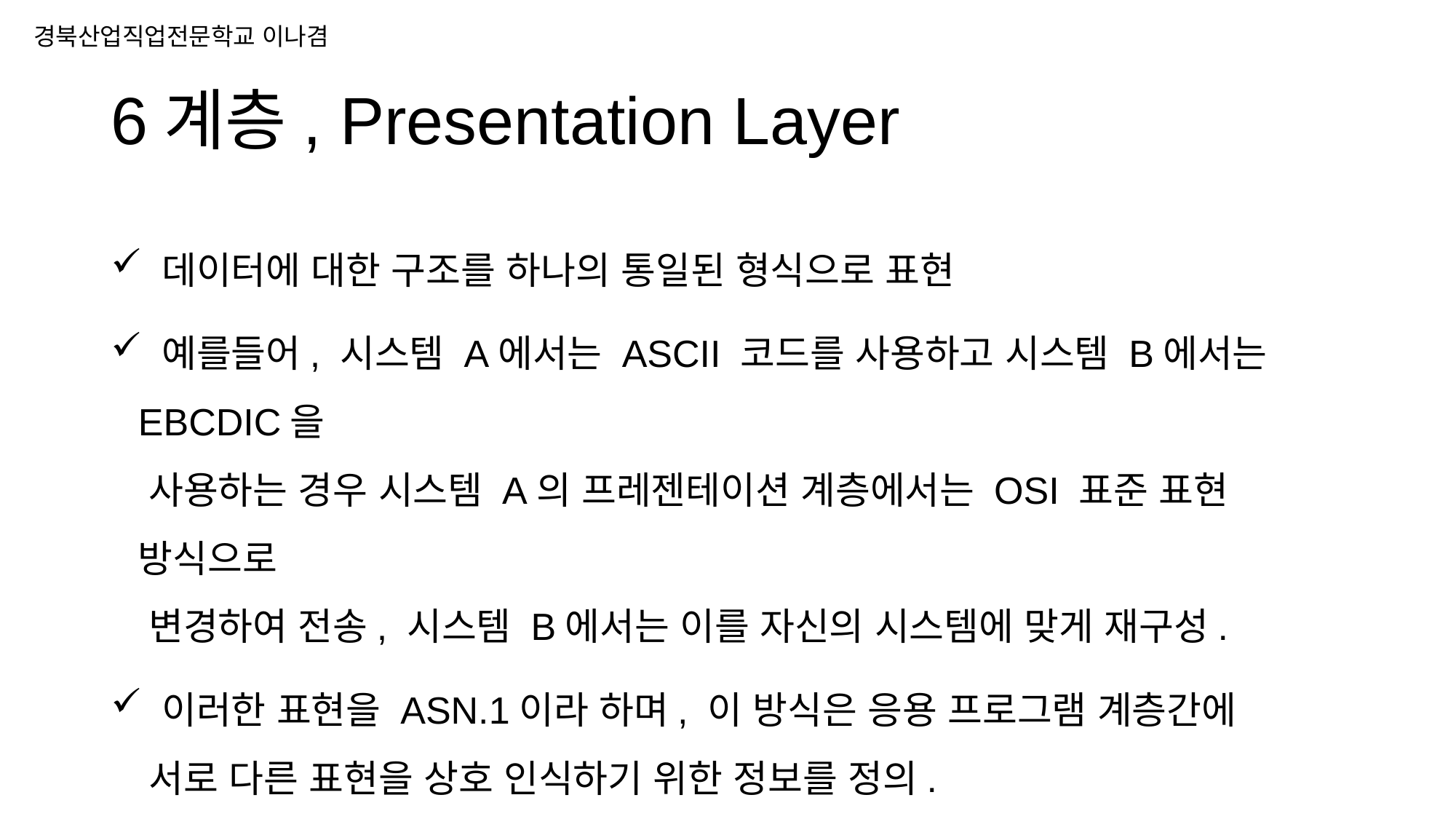

# 6계층, Presentation Layer
 데이터에 대한 구조를 하나의 통일된 형식으로 표현
 예를들어, 시스템 A에서는 ASCII 코드를 사용하고 시스템 B에서는 EBCDIC을
 사용하는 경우 시스템 A의 프레젠테이션 계층에서는 OSI 표준 표현 방식으로
 변경하여 전송, 시스템 B에서는 이를 자신의 시스템에 맞게 재구성.
 이러한 표현을 ASN.1이라 하며, 이 방식은 응용 프로그램 계층간에
 서로 다른 표현을 상호 인식하기 위한 정보를 정의.